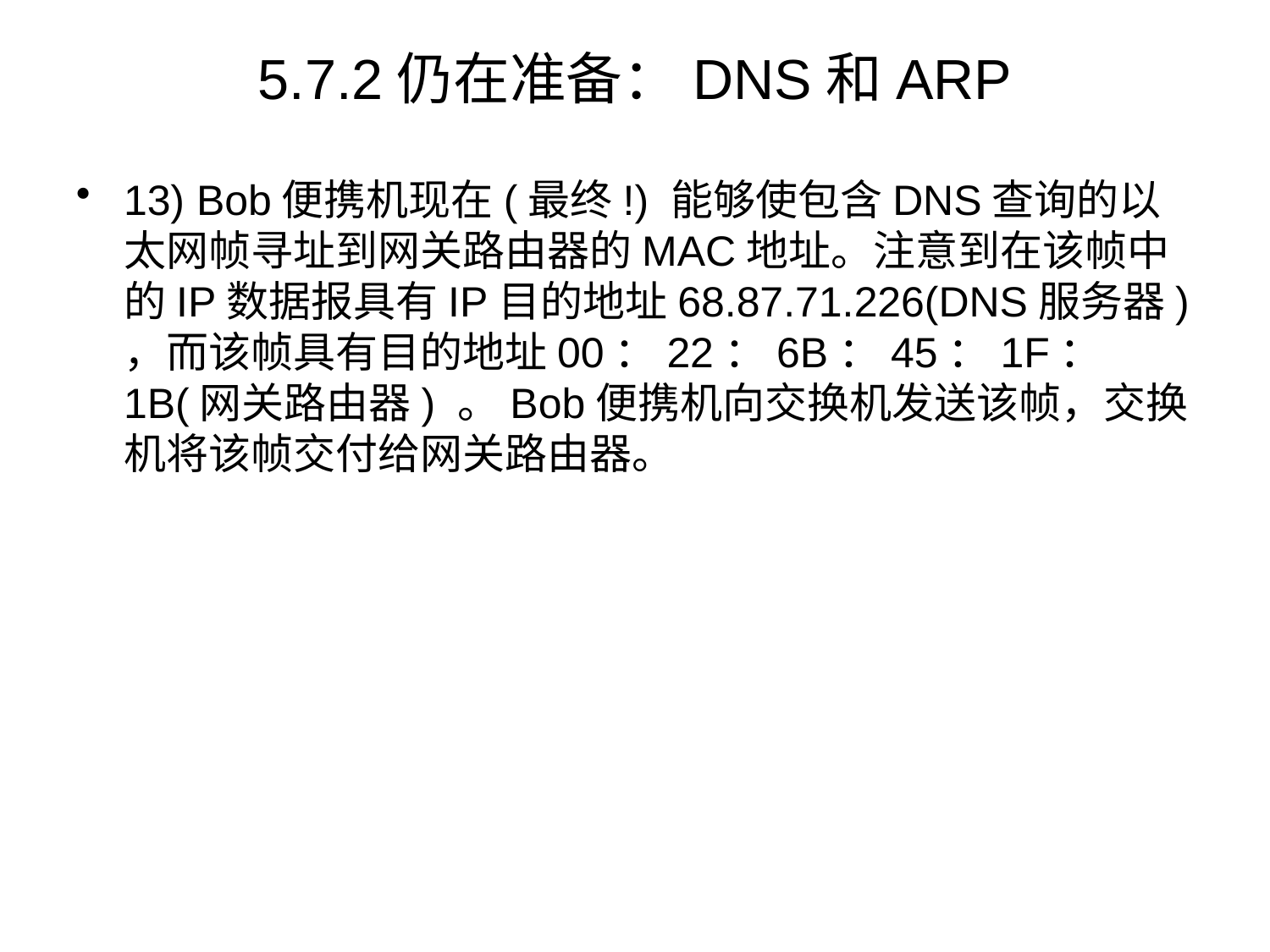

# 5.7.2仍在准备：DNS和ARP
13) Bob便携机现在(最终!) 能够使包含DNS查询的以太网帧寻址到网关路由器的MAC地址。注意到在该帧中的IP数据报具有IP目的地址68.87.71.226(DNS服务器) ，而该帧具有目的地址00：22：6B：45：1F：1B(网关路由器) 。Bob便携机向交换机发送该帧，交换机将该帧交付给网关路由器。